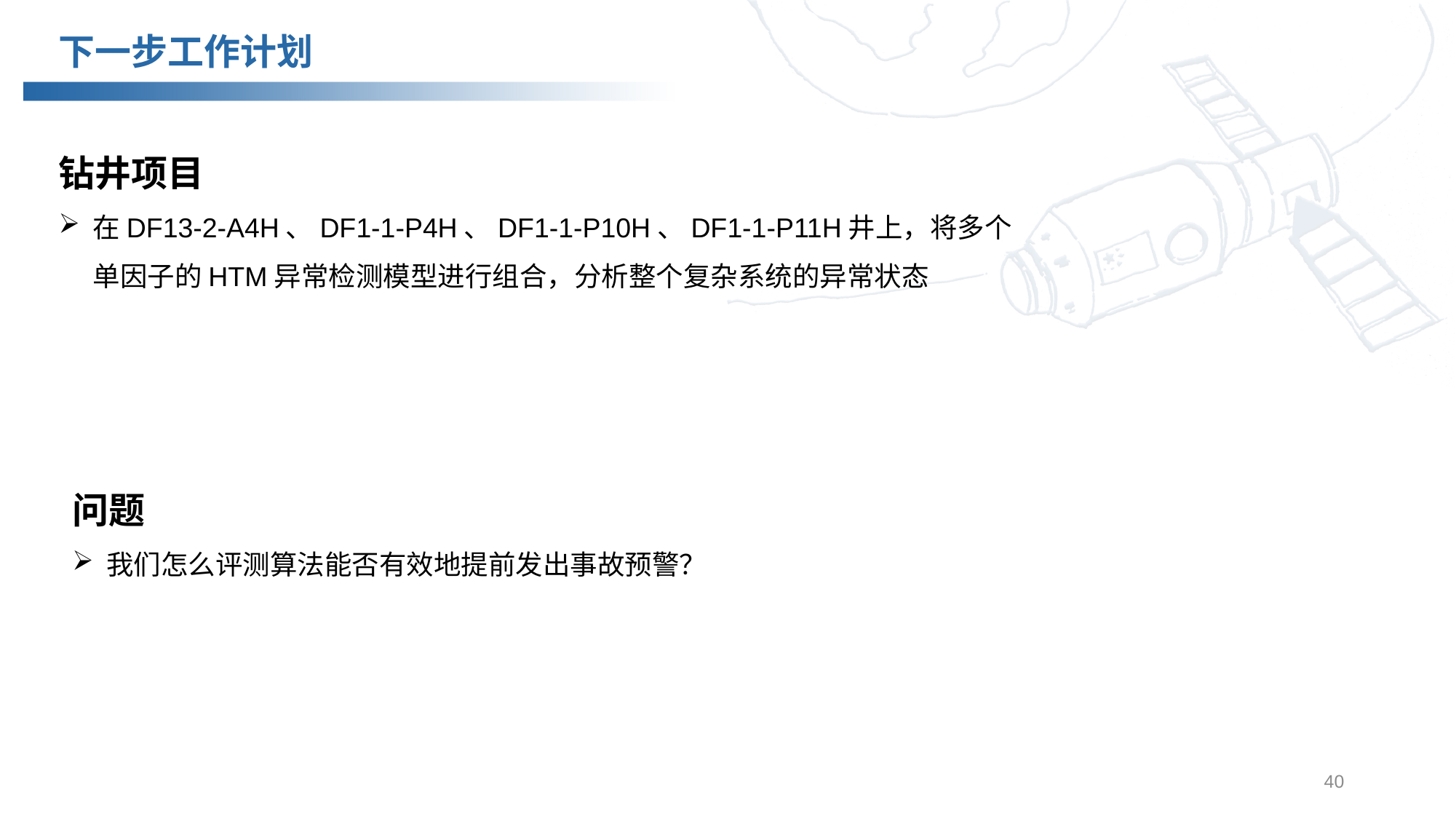

下一步工作计划

钻井项目
在DF13-2-A4H、DF1-1-P4H、DF1-1-P10H、DF1-1-P11H井上，将多个单因子的HTM异常检测模型进行组合，分析整个复杂系统的异常状态

问题
我们怎么评测算法能否有效地提前发出事故预警？
40